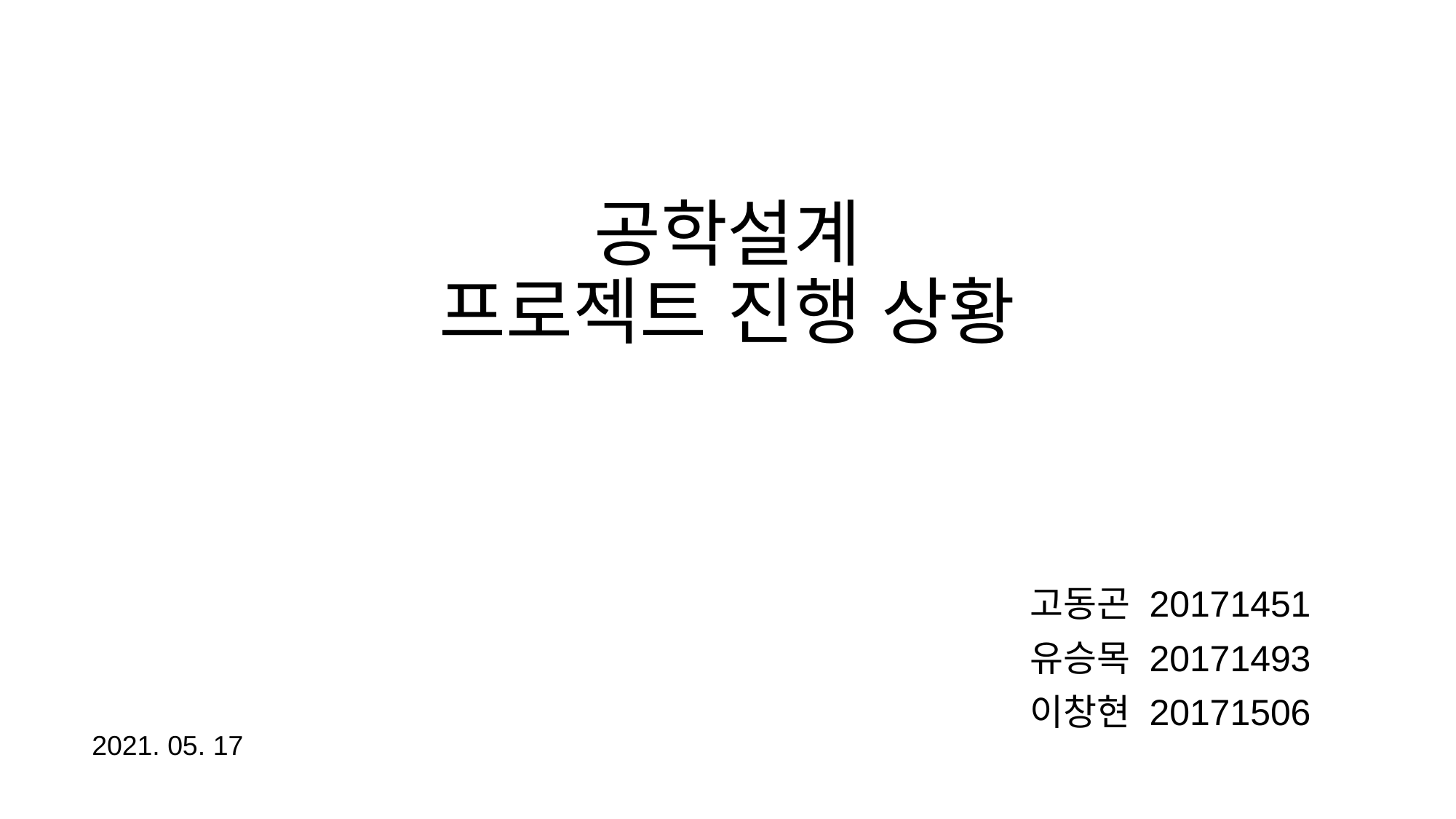

공학설계
프로젝트 진행 상황
고동곤 20171451
 유승목 20171493
 이창현 20171506
2021. 05. 17